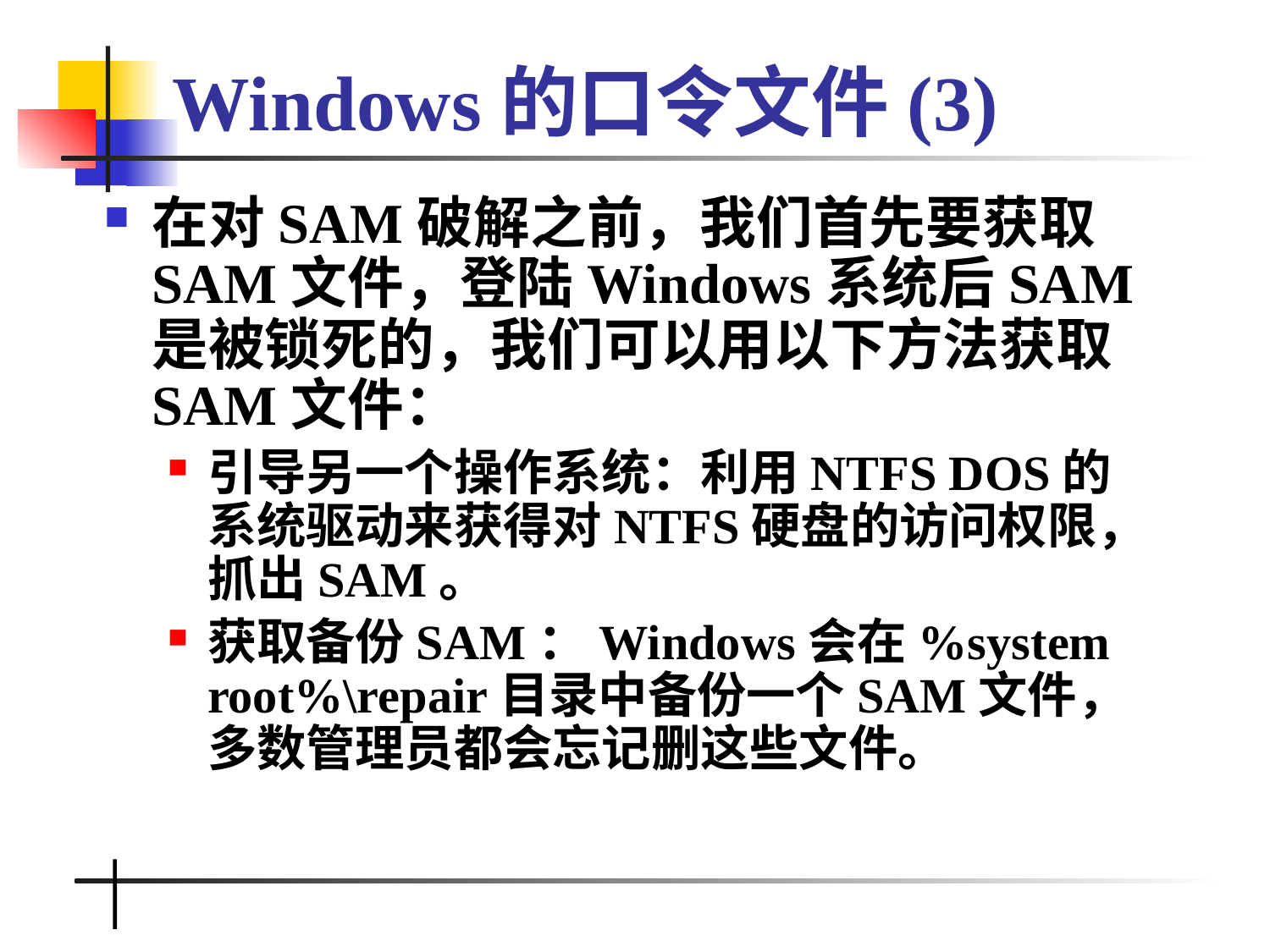

# Windows的口令文件(3)
在对SAM破解之前，我们首先要获取SAM文件，登陆Windows系统后SAM是被锁死的，我们可以用以下方法获取SAM文件：
引导另一个操作系统：利用NTFS DOS的系统驱动来获得对NTFS硬盘的访问权限，抓出SAM。
获取备份SAM：Windows会在%system root%\repair目录中备份一个SAM文件，多数管理员都会忘记删这些文件。